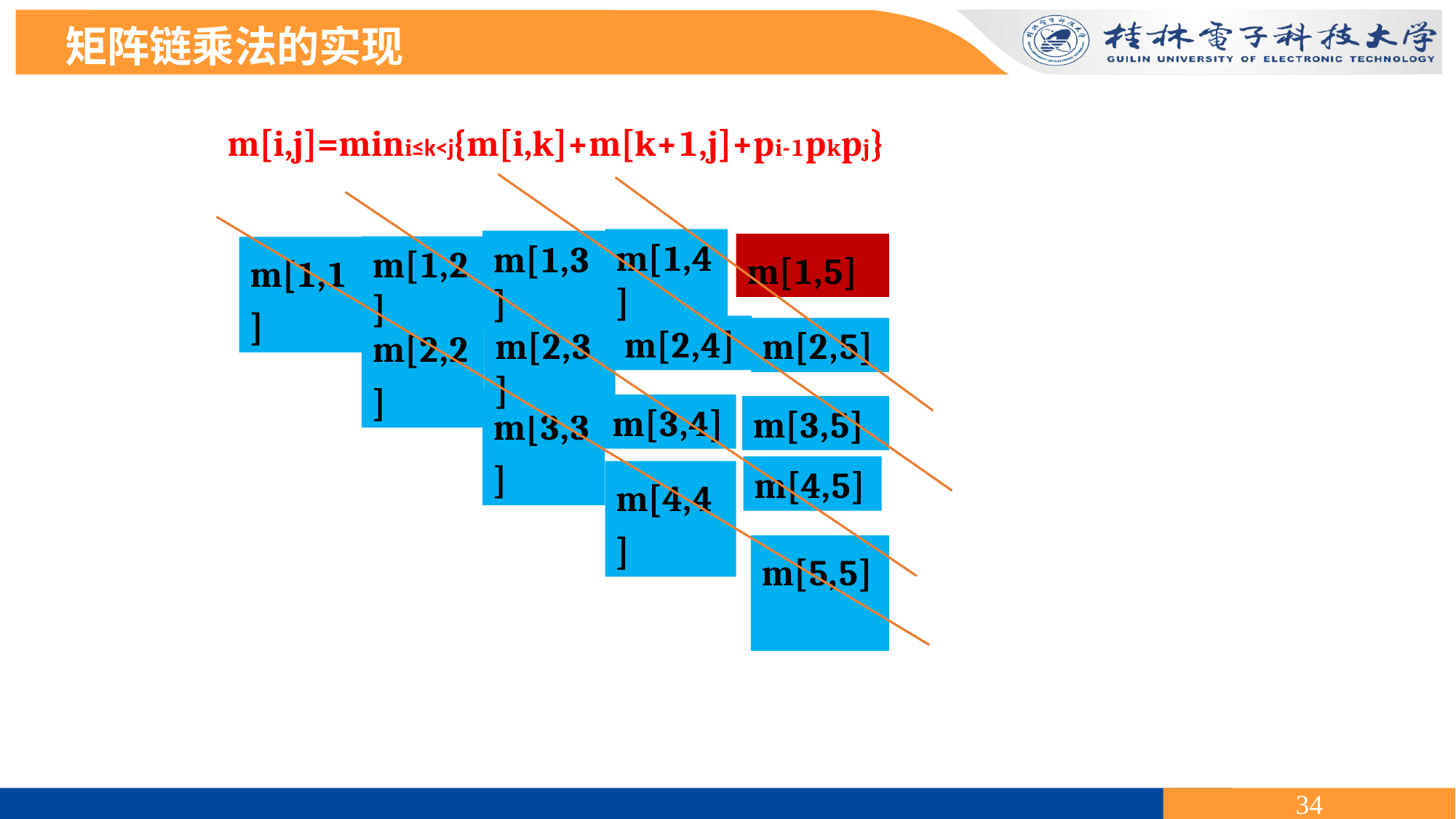

矩阵链乘法的实现
m[i,j]=mini≤k<j{m[i,k]+m[k+1,j]+pi-1pkpj}
m[1,4]
m[1,3]
m[1,5]
m[1,2]
m[1,1]
m[2,2]
m[2,4]
m[2,3]
m[2,5]
m[3,3]
m[3,4]
m[3,5]
m[4,5]
m[4,4]
m[5,5]